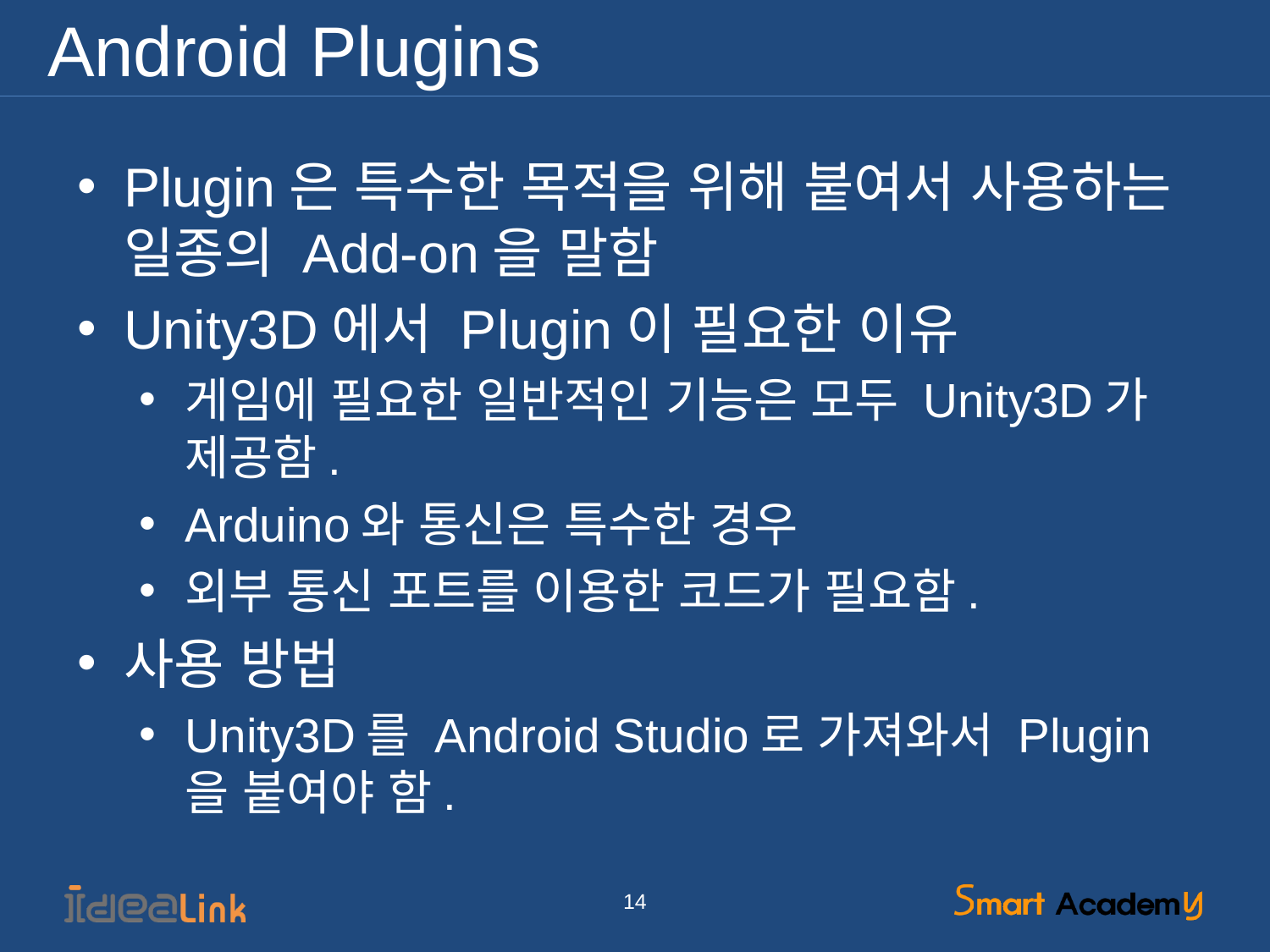

# Android Plugins
Plugin은 특수한 목적을 위해 붙여서 사용하는 일종의 Add-on을 말함
Unity3D에서 Plugin이 필요한 이유
게임에 필요한 일반적인 기능은 모두 Unity3D가 제공함.
Arduino와 통신은 특수한 경우
외부 통신 포트를 이용한 코드가 필요함.
사용 방법
Unity3D를 Android Studio로 가져와서 Plugin을 붙여야 함.
14